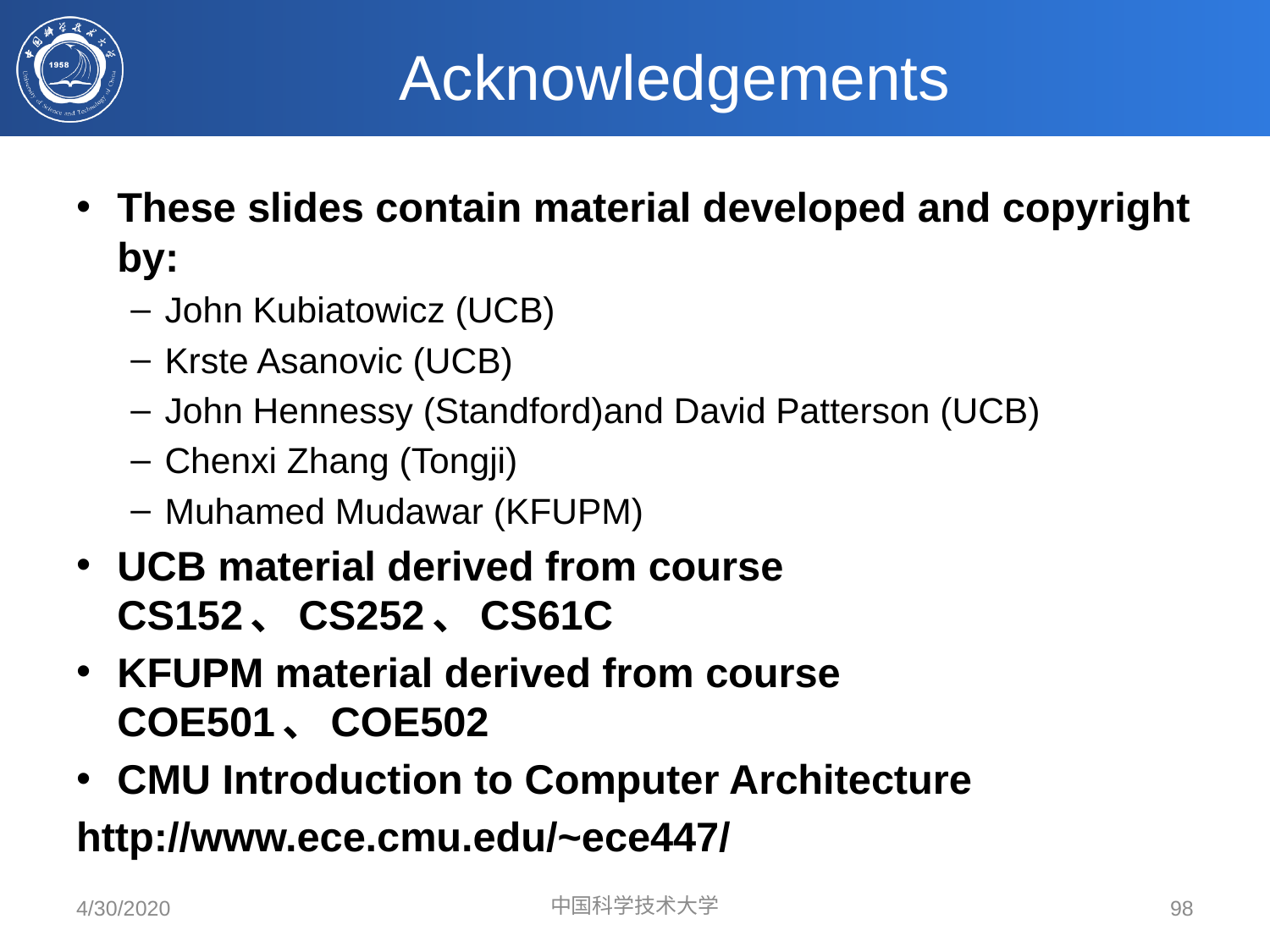

# Acknowledgements
These slides contain material developed and copyright by:
John Kubiatowicz (UCB)
Krste Asanovic (UCB)
John Hennessy (Standford)and David Patterson (UCB)
Chenxi Zhang (Tongji)
Muhamed Mudawar (KFUPM)
UCB material derived from course CS152、CS252、CS61C
KFUPM material derived from course COE501、COE502
CMU Introduction to Computer Architecture
http://www.ece.cmu.edu/~ece447/

4/30/2020
中国科学技术大学
98